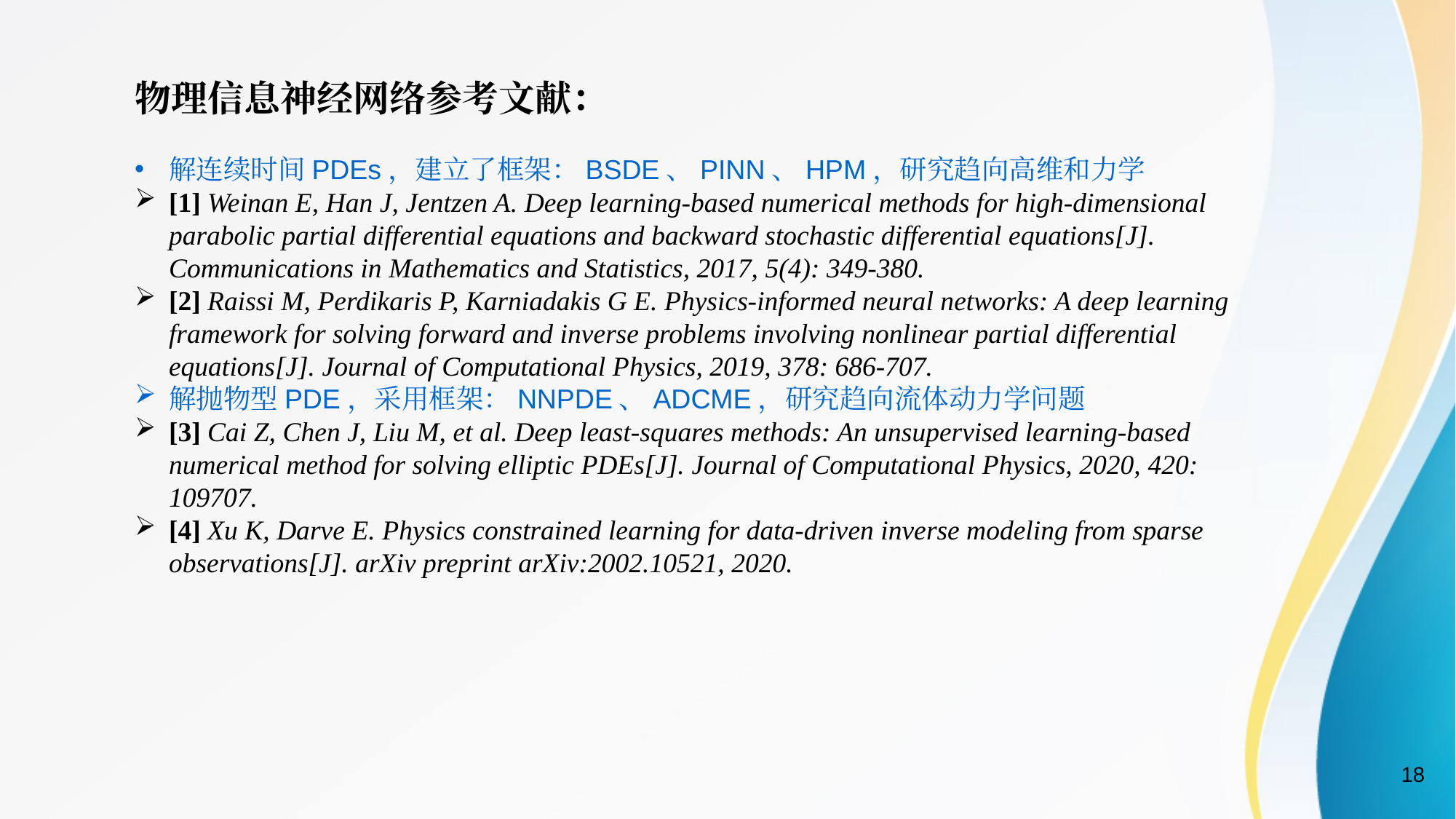

物理信息神经网络参考文献：

解连续时间PDEs，建立了框架：BSDE、PINN、HPM，研究趋向高维和力学
[1] Weinan E, Han J, Jentzen A. Deep learning-based numerical methods for high-dimensional parabolic partial differential equations and backward stochastic differential equations[J]. Communications in Mathematics and Statistics, 2017, 5(4): 349-380.
[2] Raissi M, Perdikaris P, Karniadakis G E. Physics-informed neural networks: A deep learning framework for solving forward and inverse problems involving nonlinear partial differential equations[J]. Journal of Computational Physics, 2019, 378: 686-707.
解抛物型PDE，采用框架：NNPDE、ADCME，研究趋向流体动力学问题
[3] Cai Z, Chen J, Liu M, et al. Deep least-squares methods: An unsupervised learning-based numerical method for solving elliptic PDEs[J]. Journal of Computational Physics, 2020, 420: 109707.
[4] Xu K, Darve E. Physics constrained learning for data-driven inverse modeling from sparse observations[J]. arXiv preprint arXiv:2002.10521, 2020.

18